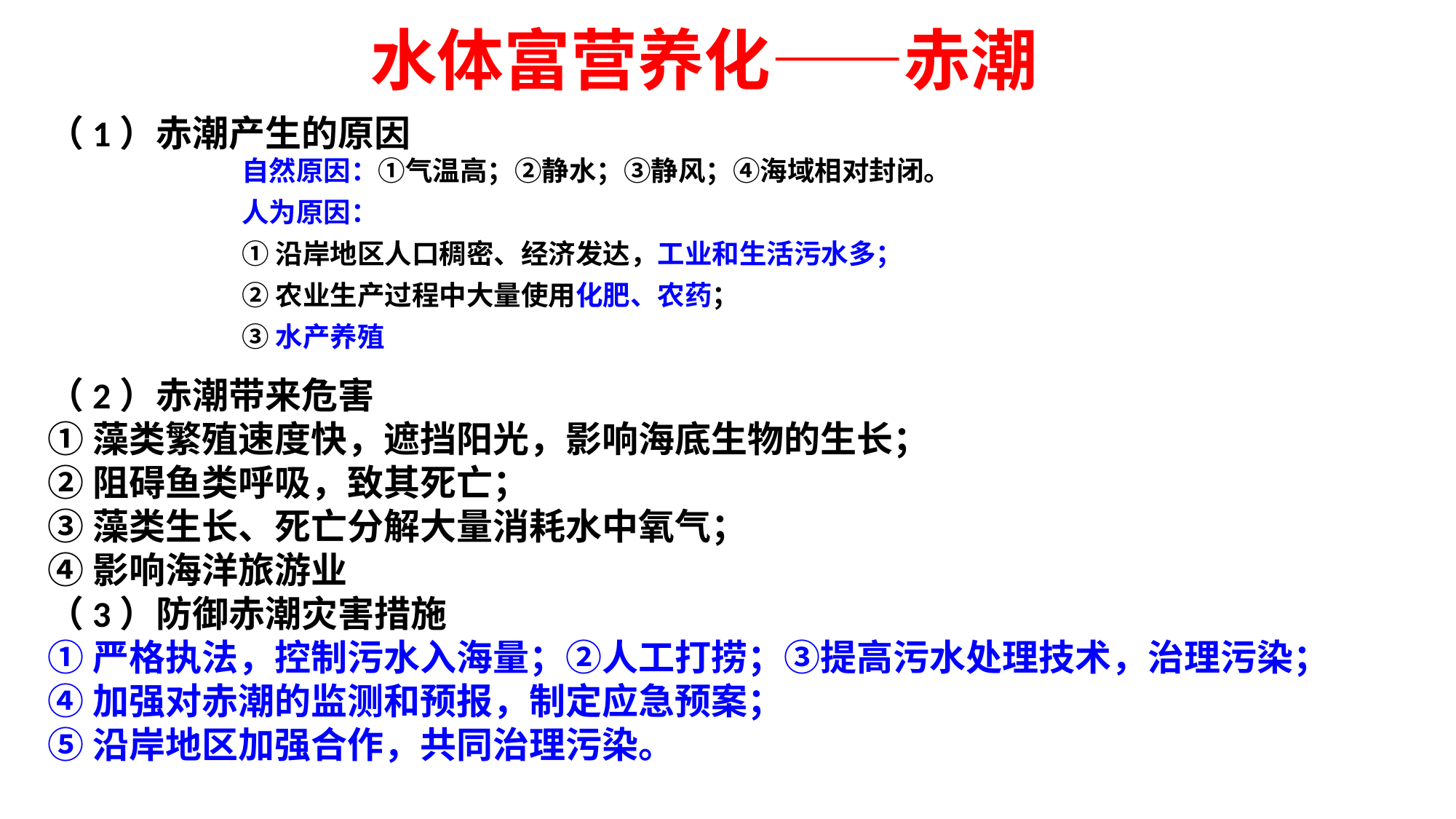

水体富营养化——赤潮
（1）赤潮产生的原因

（2）赤潮带来危害
①藻类繁殖速度快，遮挡阳光，影响海底生物的生长；
②阻碍鱼类呼吸，致其死亡；
③藻类生长、死亡分解大量消耗水中氧气；
④影响海洋旅游业
（3）防御赤潮灾害措施
①严格执法，控制污水入海量；②人工打捞；③提高污水处理技术，治理污染；
④加强对赤潮的监测和预报，制定应急预案；
⑤沿岸地区加强合作，共同治理污染。
自然原因：①气温高；②静水；③静风；④海域相对封闭。
人为原因：
①沿岸地区人口稠密、经济发达，工业和生活污水多；
②农业生产过程中大量使用化肥、农药；
③水产养殖